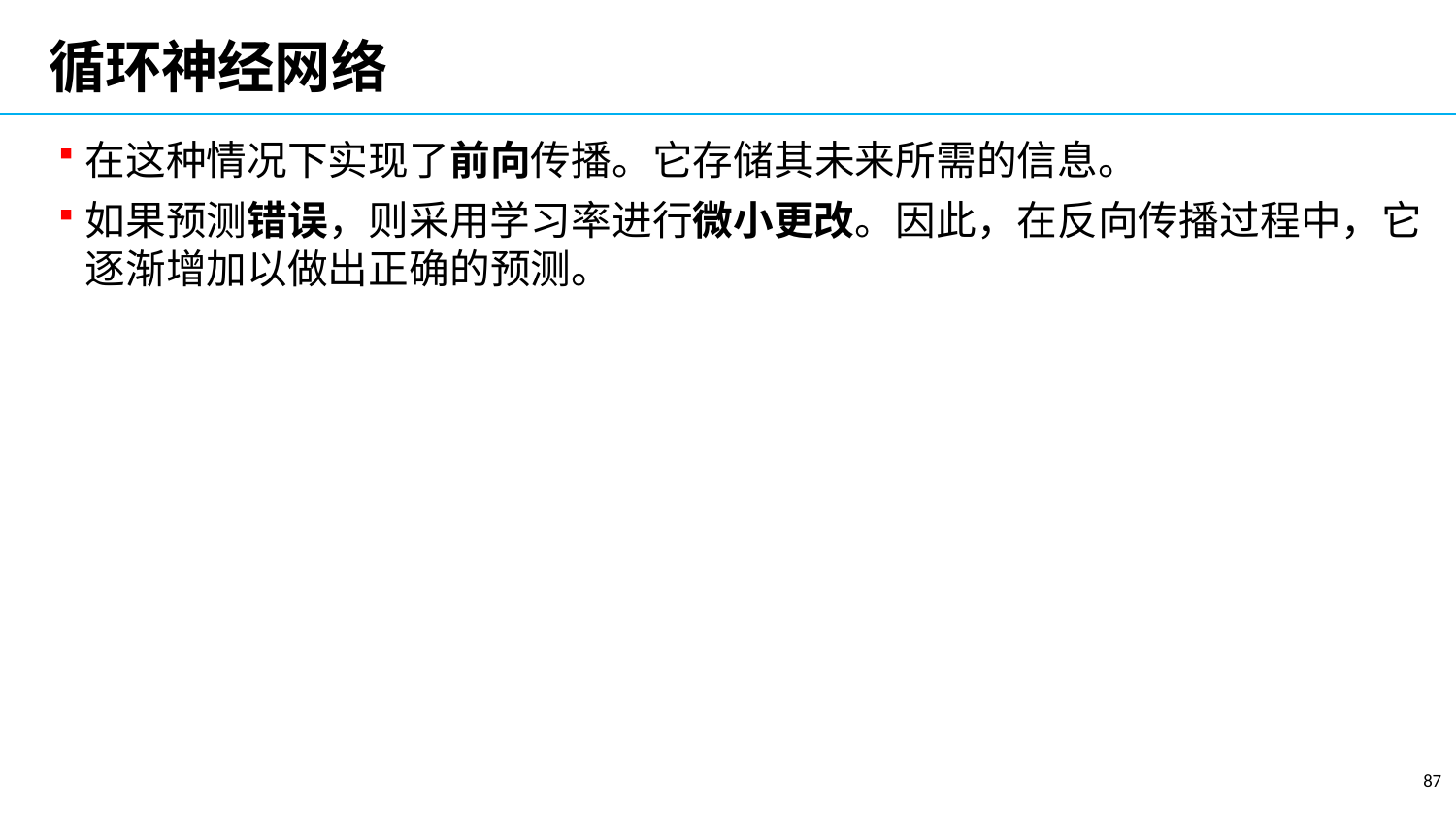

# 循环神经网络

在这种情况下实现了前向传播。它存储其未来所需的信息。
如果预测错误，则采用学习率进行微小更改。因此，在反向传播过程中，它逐渐增加以做出正确的预测。
87